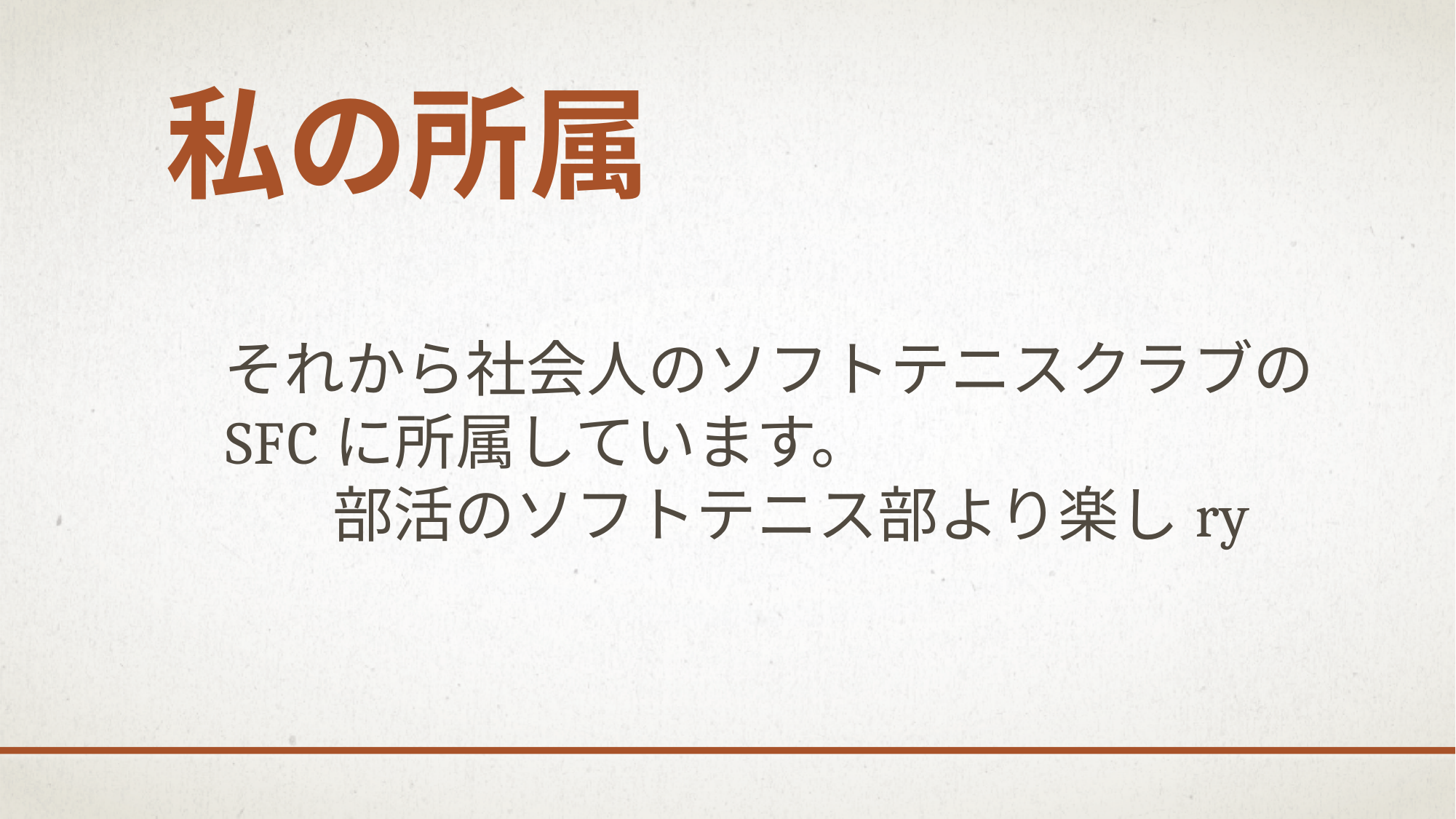

# 私の所属
それから社会人のソフトテニスクラブの
SFCに所属しています。
	部活のソフトテニス部より楽しry